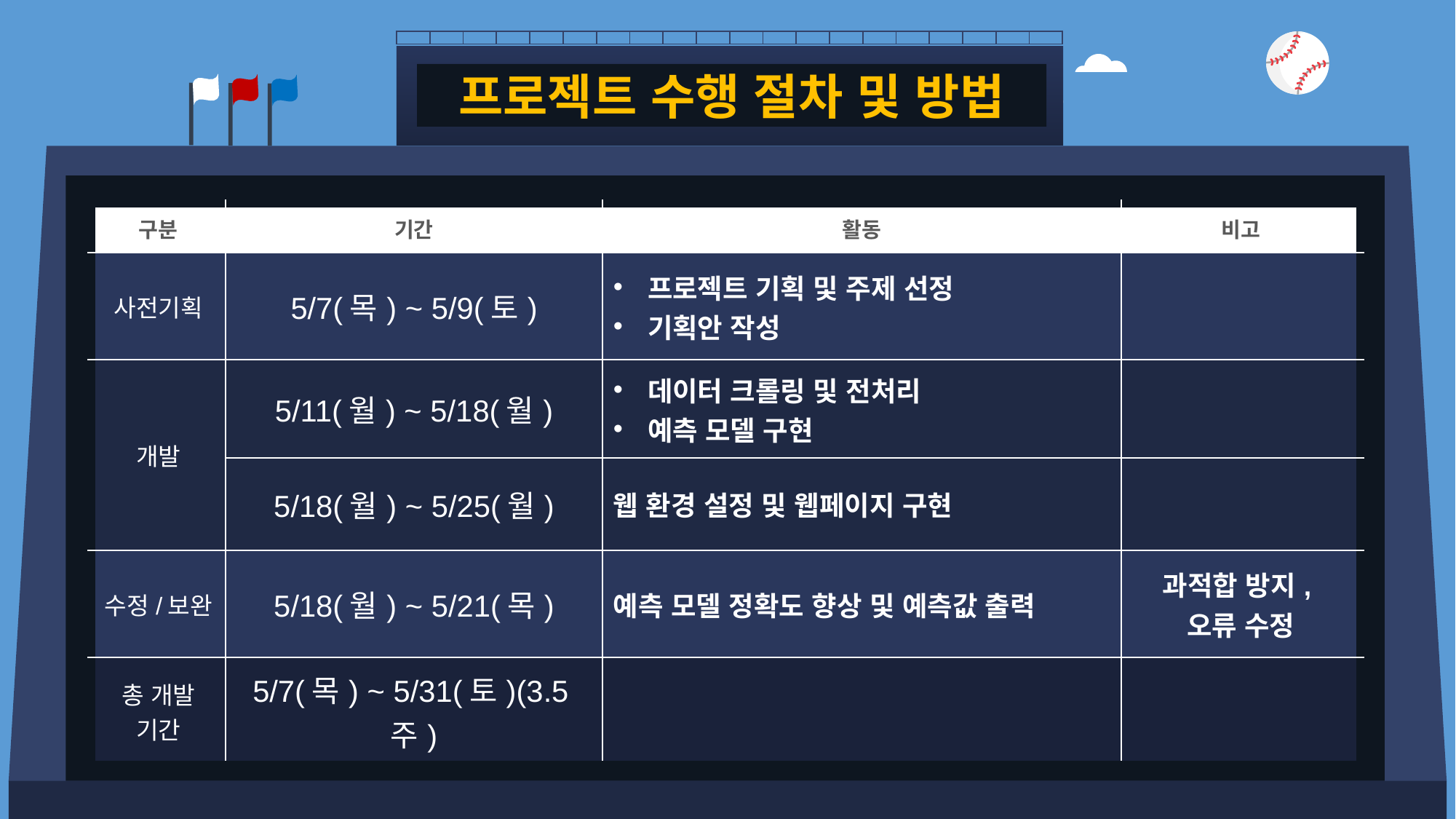

|  |  |  |  |  |  |  |  |  |  |  |  |  |  |  |  |  |  |  |  |
| --- | --- | --- | --- | --- | --- | --- | --- | --- | --- | --- | --- | --- | --- | --- | --- | --- | --- | --- | --- |

프로젝트 수행 절차 및 방법

| 구분 | 기간 | 활동 | 비고 |
| --- | --- | --- | --- |
| 사전기획 | 5/7(목) ~ 5/9(토) | 프로젝트 기획 및 주제 선정 기획안 작성 |  |
| 개발 | 5/11(월) ~ 5/18(월) | 데이터 크롤링 및 전처리 예측 모델 구현 |  |
|  | 5/18(월) ~ 5/25(월) | 웹 환경 설정 및 웹페이지 구현 |  |
| 수정/보완 | 5/18(월) ~ 5/21(목) | 예측 모델 정확도 향상 및 예측값 출력 | 과적합 방지, 오류 수정 |
| 총 개발 기간 | 5/7(목) ~ 5/31(토)(3.5주) |  |  |